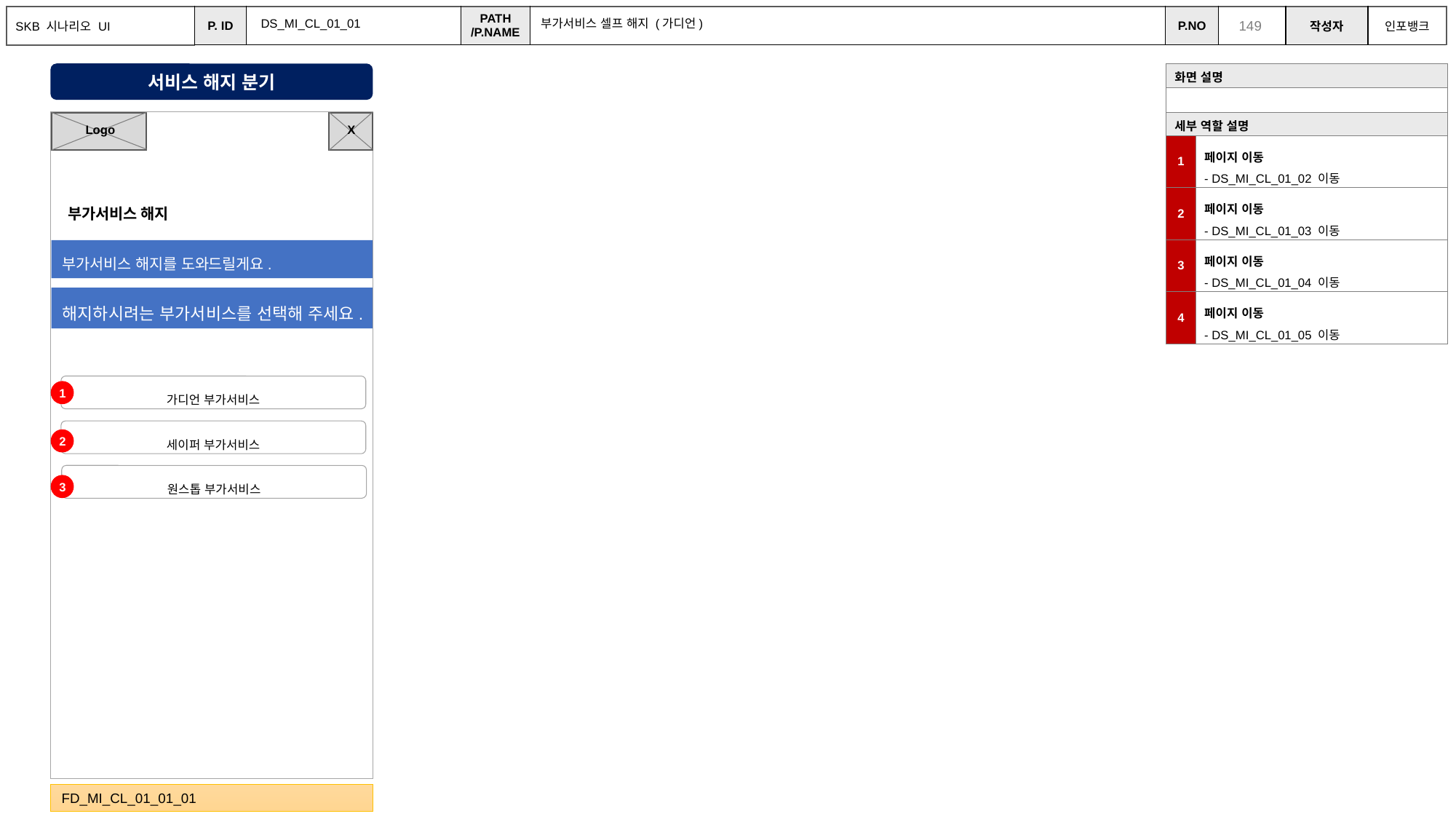

DS_MI_CL_01_01
부가서비스 셀프 해지 (가디언)
서비스 해지 분기
| 화면 설명 |  |
| --- | --- |
|  |  |
| 세부 역할 설명 |  |
| 1 | 페이지 이동 - DS\_MI\_CL\_01\_02 이동 |
| 2 | 페이지 이동 - DS\_MI\_CL\_01\_03 이동 |
| 3 | 페이지 이동 - DS\_MI\_CL\_01\_04 이동 |
| 4 | 페이지 이동 - DS\_MI\_CL\_01\_05 이동 |

X

Logo
부가서비스 해지
부가서비스 해지를 도와드릴게요.
해지하시려는 부가서비스를 선택해 주세요.

가디언 부가서비스
1

세이퍼 부가서비스
2

원스톱 부가서비스
3
FD_MI_CL_01_01_01